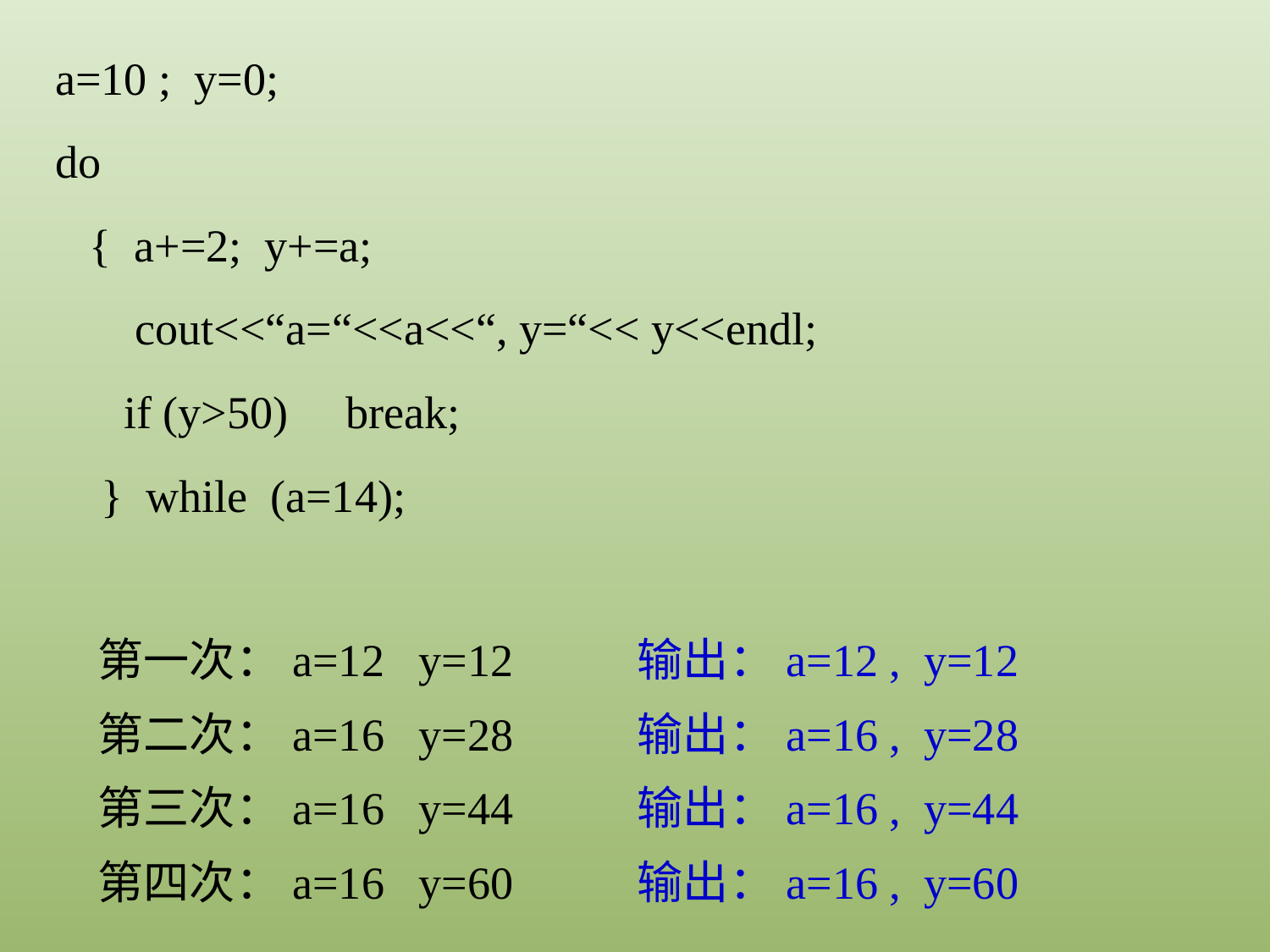

a=10 ;  y=0;
do
   {  a+=2;  y+=a;
       cout<<“a=“<<a<<“, y=“<< y<<endl;
      if (y>50)     break;
    }  while  (a=14);
第一次：a=12   y=12
输出：a=12 ,  y=12
第二次：a=16   y=28
输出：a=16 ,  y=28
第三次：a=16   y=44
输出：a=16 ,  y=44
第四次：a=16   y=60
输出：a=16 ,  y=60
148